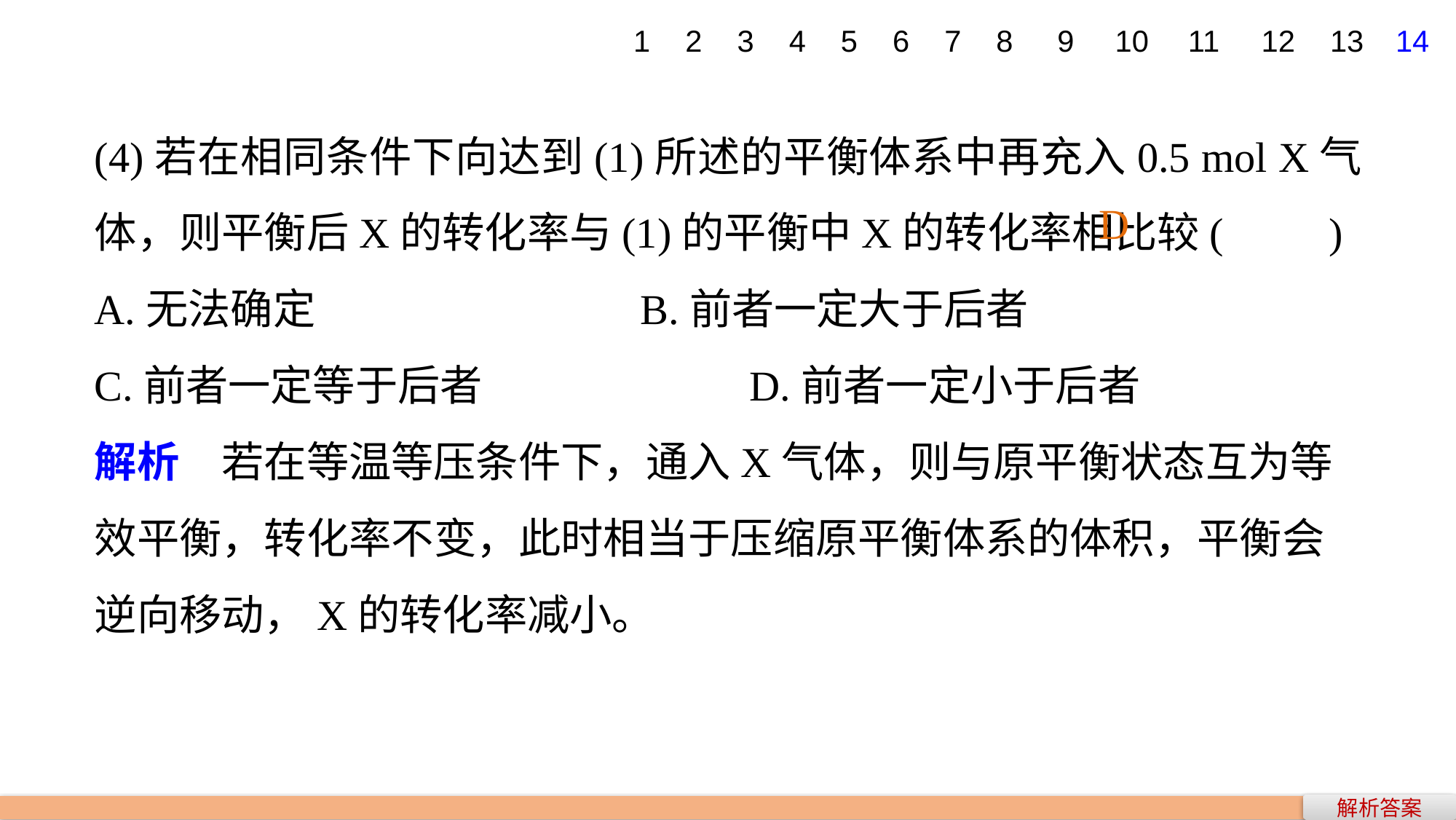

1
2
3
4
5
6
7
8
9
10
11
12
13
14
(4)若在相同条件下向达到(1)所述的平衡体系中再充入0.5 mol X气体，则平衡后X的转化率与(1)的平衡中X的转化率相比较(　　)
A.无法确定  				B.前者一定大于后者
C.前者一定等于后者  			D.前者一定小于后者
解析　若在等温等压条件下，通入X气体，则与原平衡状态互为等效平衡，转化率不变，此时相当于压缩原平衡体系的体积，平衡会逆向移动，X的转化率减小。
D
解析答案